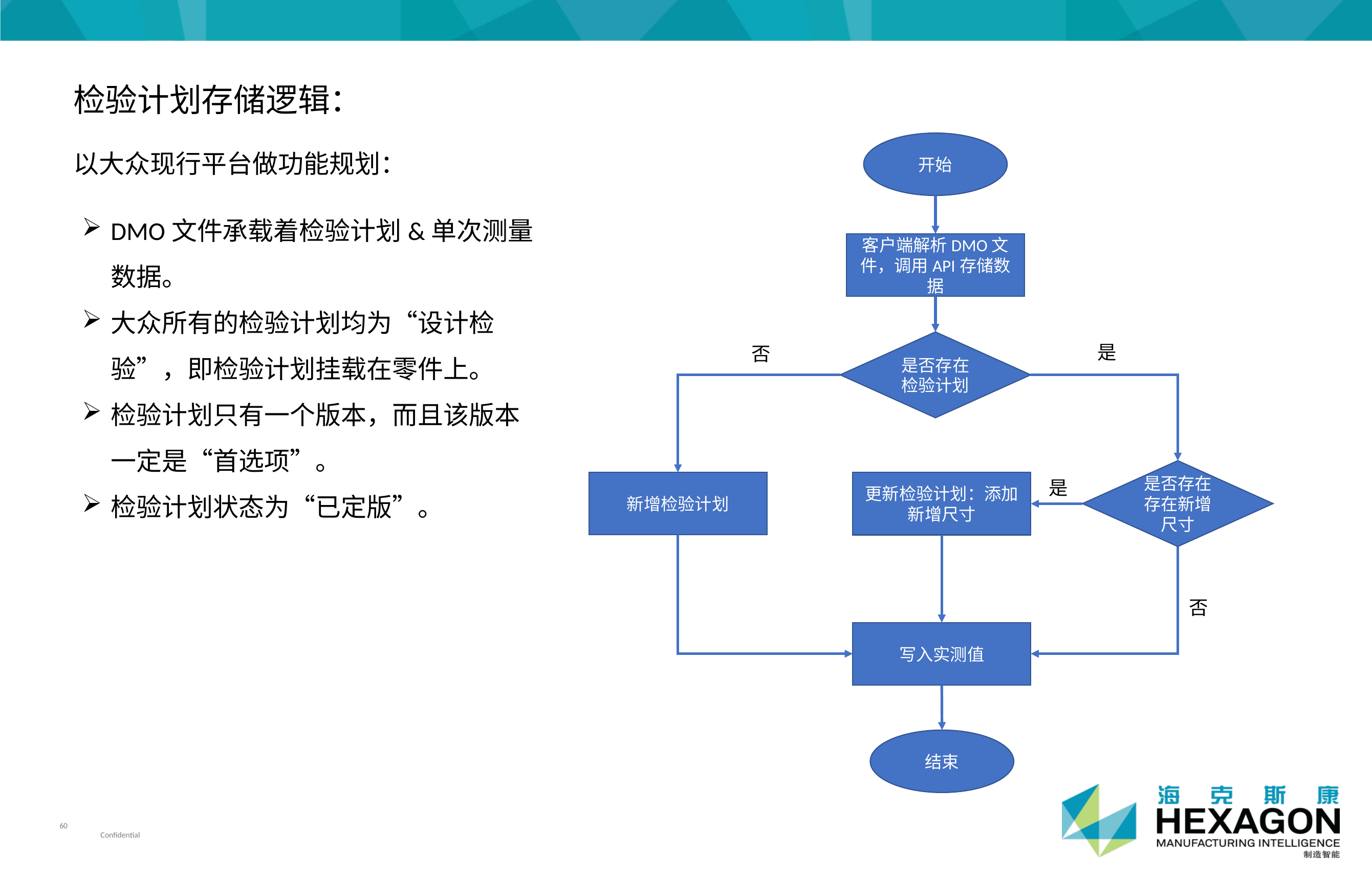

检验计划存储逻辑：
以大众现行平台做功能规划：
开始
DMO文件承载着检验计划&单次测量数据。
大众所有的检验计划均为“设计检验”，即检验计划挂载在零件上。
检验计划只有一个版本，而且该版本一定是“首选项”。
检验计划状态为“已定版”。

客户端解析DMO文件，调用API存储数据
是否存在检验计划
是
否
是否存在存在新增尺寸
是
新增检验计划
更新检验计划：添加新增尺寸
否
写入实测值
结束